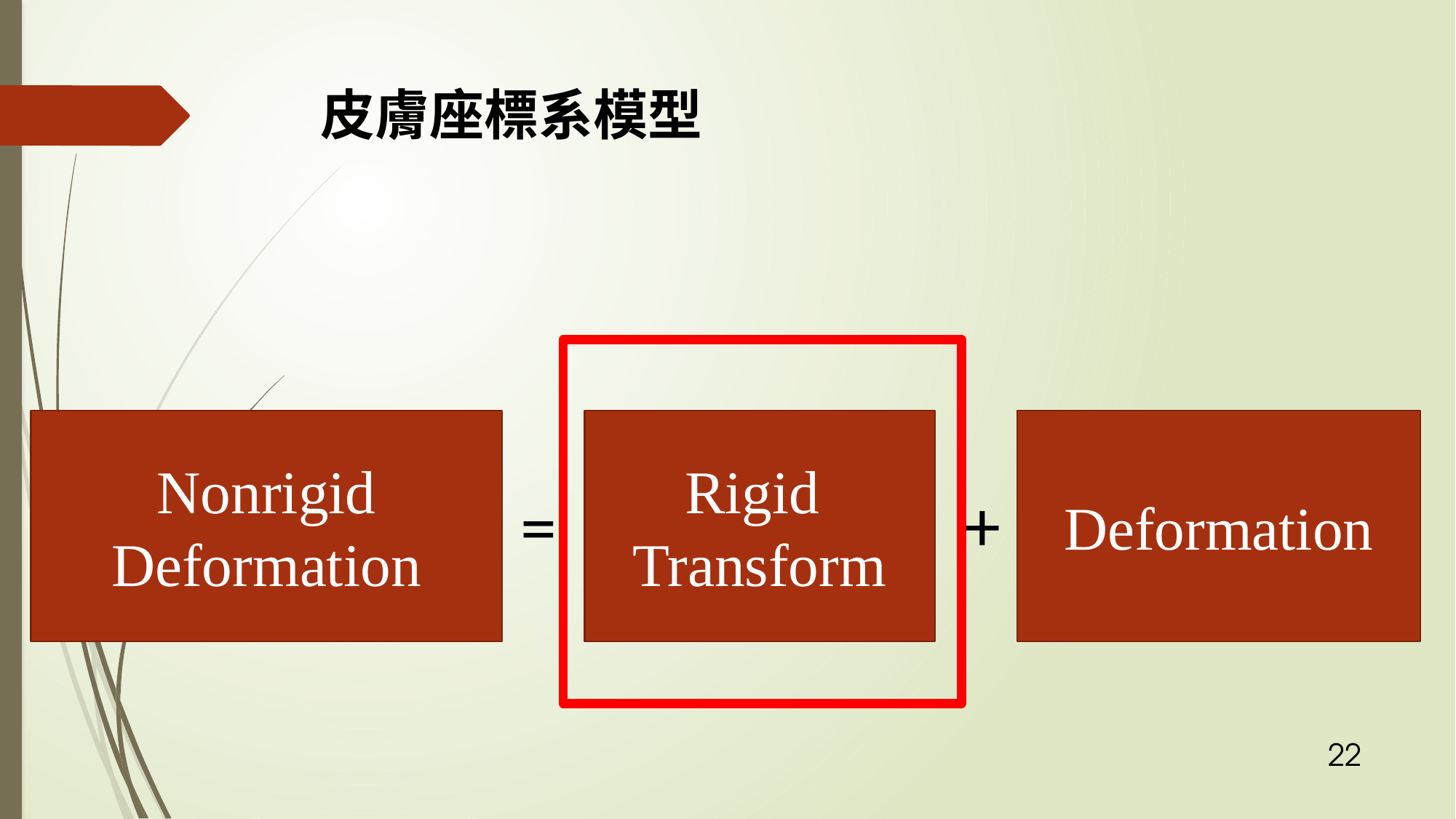

# 皮膚座標系模型

Nonrigid
Deformation
Rigid
Transform
Deformation
+
=
22